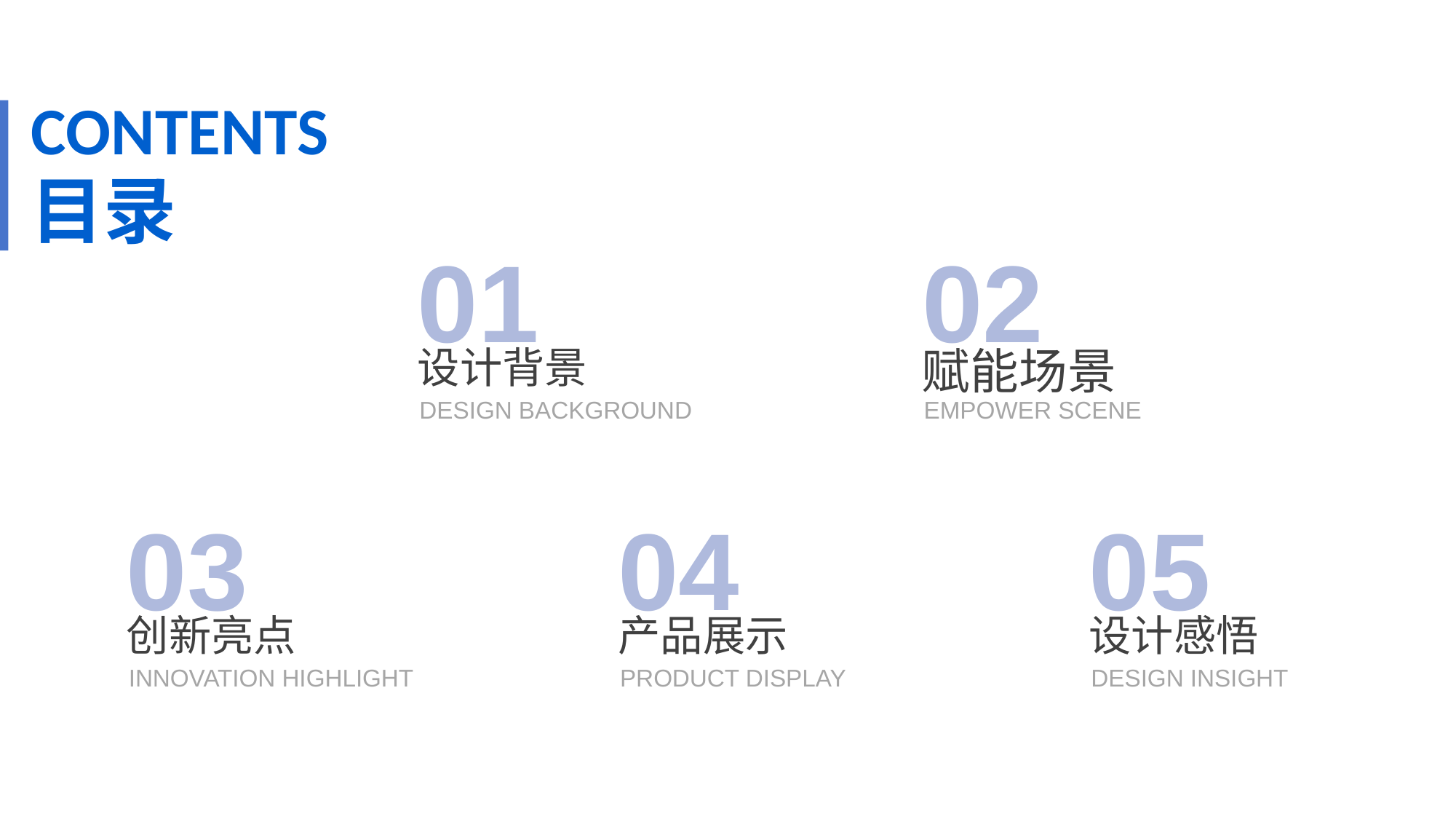

CONTENTS

目录
01
设计背景
DESIGN BACKGROUND
02
赋能场景
EMPOWER SCENE
03
创新亮点
INNOVATION HIGHLIGHT
04
产品展示
PRODUCT DISPLAY
05
设计感悟
DESIGN INSIGHT